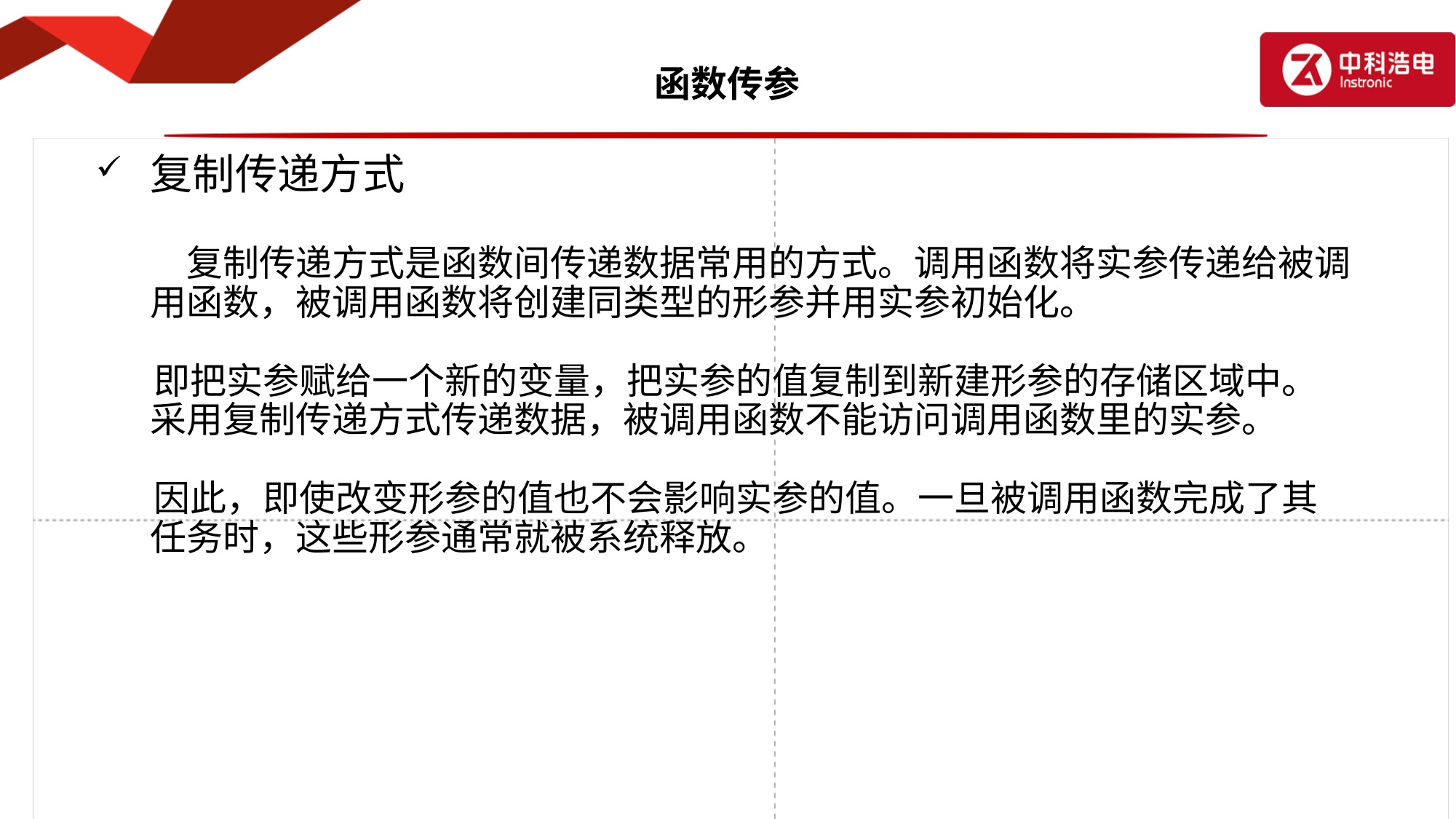

# 函数传参
复制传递方式

          复制传递方式是函数间传递数据常用的方式。调用函数将实参传递给被调用函数，被调用函数将创建同类型的形参并用实参初始化。

      即把实参赋给一个新的变量，把实参的值复制到新建形参的存储区域中。采用复制传递方式传递数据，被调用函数不能访问调用函数里的实参。

      因此，即使改变形参的值也不会影响实参的值。一旦被调用函数完成了其任务时，这些形参通常就被系统释放。